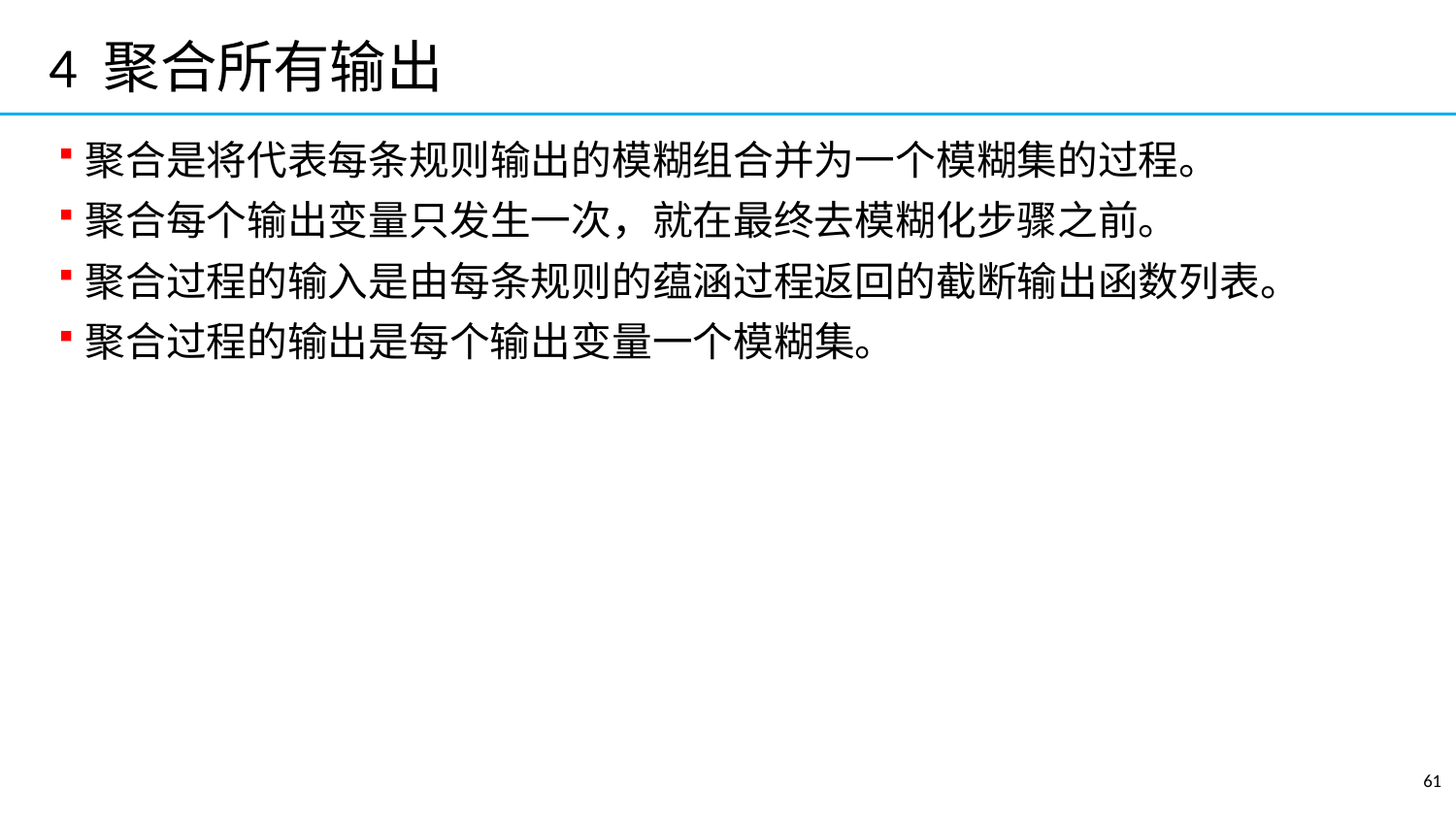

# 4 聚合所有输出
聚合是将代表每条规则输出的模糊组合并为一个模糊集的过程。
聚合每个输出变量只发生一次，就在最终去模糊化步骤之前。
聚合过程的输入是由每条规则的蕴涵过程返回的截断输出函数列表。
聚合过程的输出是每个输出变量一个模糊集。

61